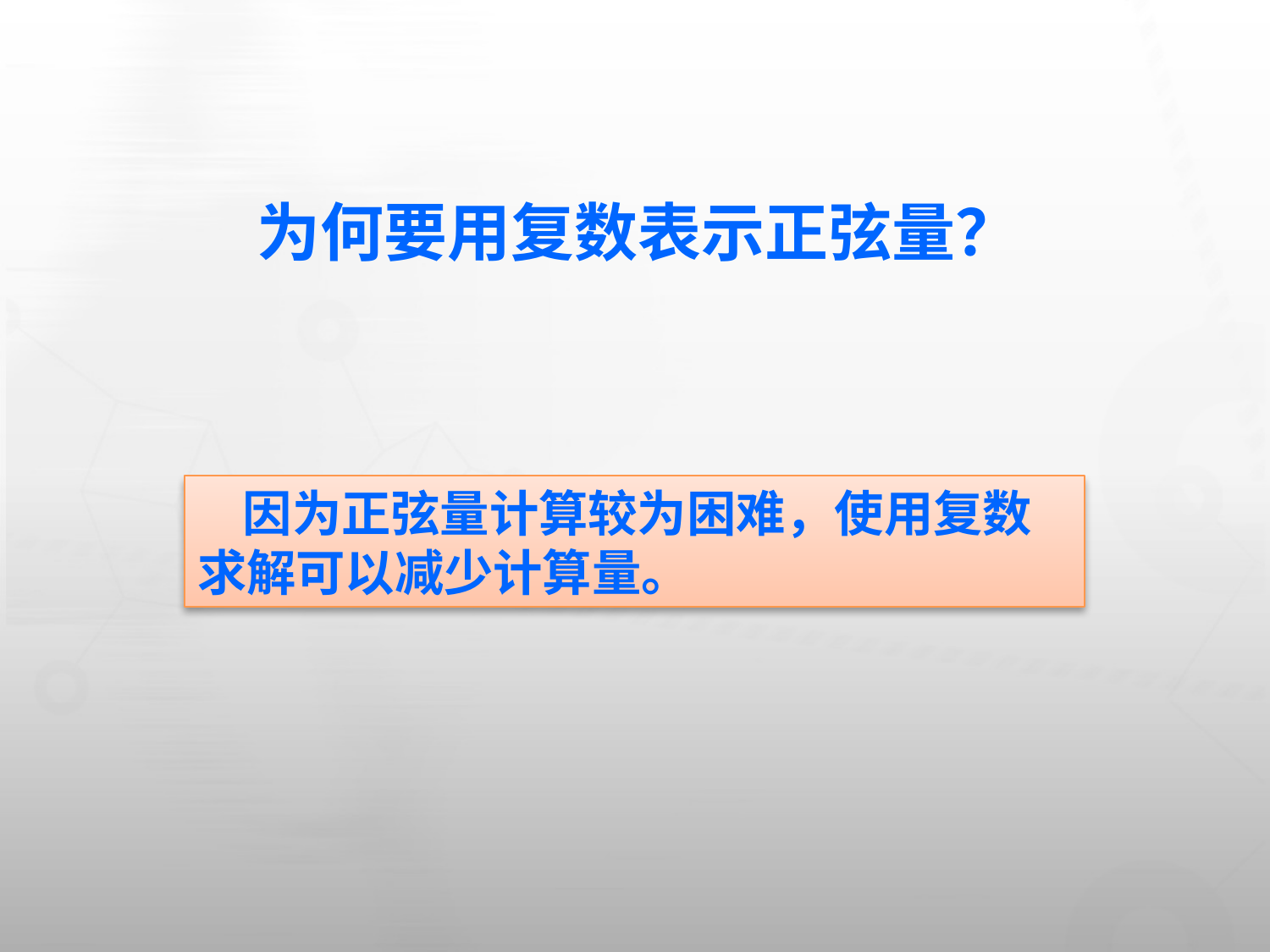

为何要用复数表示正弦量？
   因为正弦量计算较为困难，使用复数求解可以减少计算量。